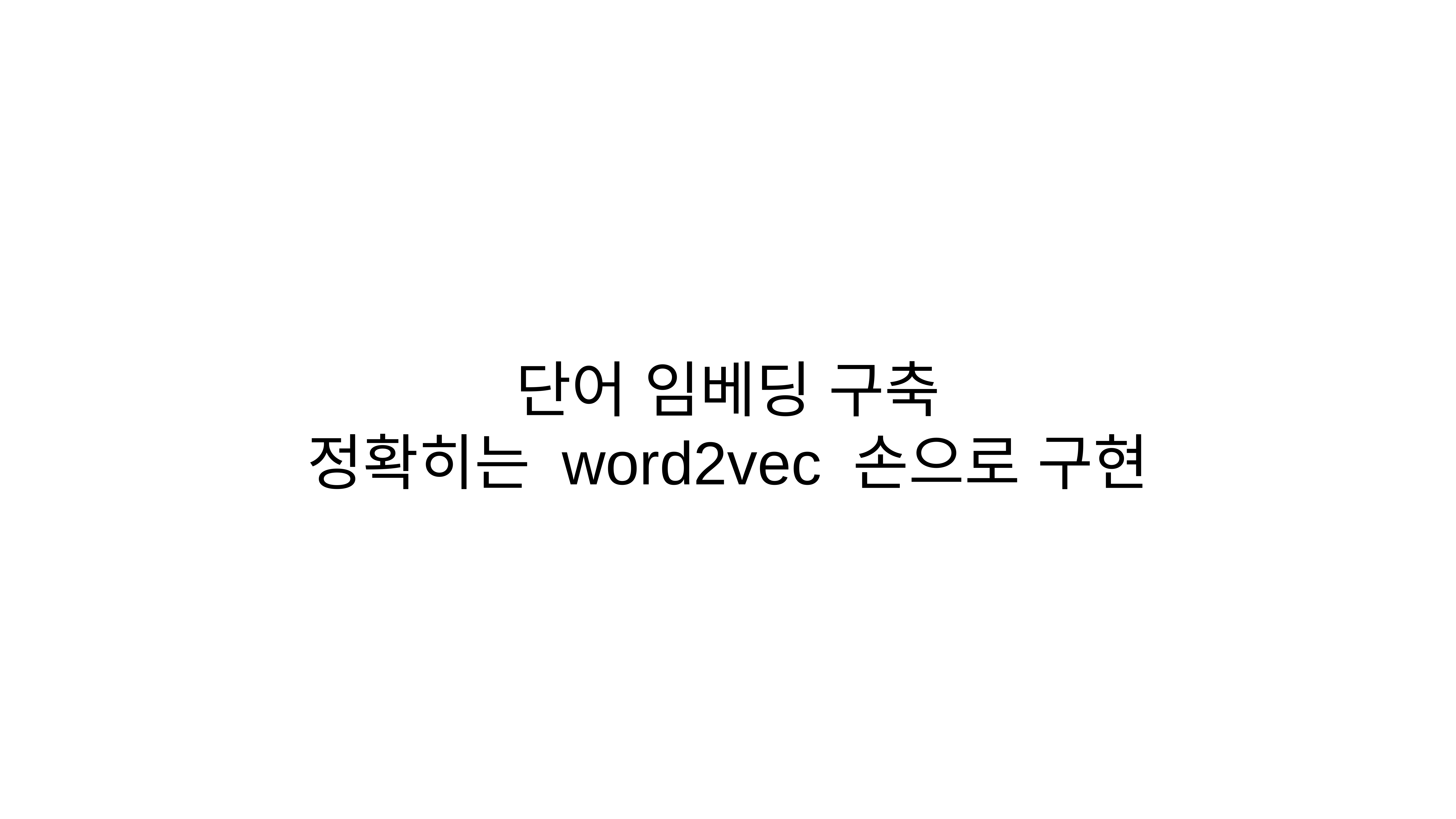

단어 임베딩 구축
정확히는 word2vec 손으로 구현